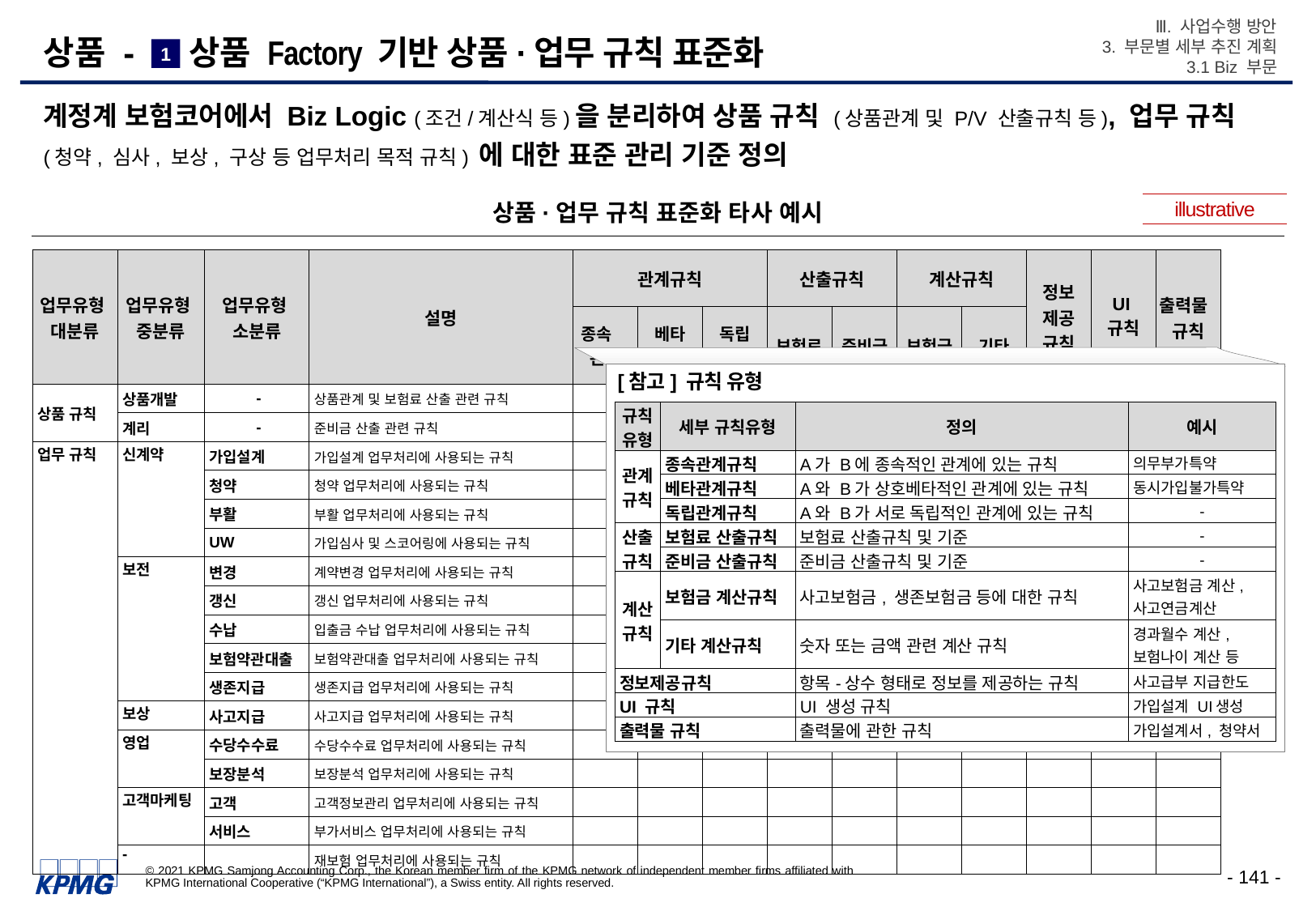

Ⅲ. 사업수행 방안
3. 부문별 세부 추진 계획
3.1 Biz 부문
# 상품 -     상품 Factory 기반 상품·업무 규칙 표준화
1
계정계 보험코어에서 Biz Logic (조건/계산식 등)을 분리하여 상품 규칙 (상품관계 및 P/V 산출규칙 등), 업무 규칙 (청약, 심사, 보상, 구상 등 업무처리 목적 규칙) 에 대한 표준 관리 기준 정의
illustrative
상품·업무 규칙 표준화 타사 예시
| 업무유형 대분류 | 업무유형 중분류 | 업무유형 소분류 | 설명 | 관계규칙 |  |  | 산출규칙 |  | 계산규칙 |  | 정보 제공 규칙 | UI 규칙 | 출력물 규칙 |
| --- | --- | --- | --- | --- | --- | --- | --- | --- | --- | --- | --- | --- | --- |
|  |  |  |  | 종속 관계 | 베타 관계 | 독립 관계 | 보험료 | 준비금 | 보험금 | 기타 |  |  |  |
| 상품 규칙 | 상품개발 | - | 상품관계 및 보험료 산출 관련 규칙 |  |  |  |  |  |  |  |  |  |  |
|  | 계리 | - | 준비금 산출 관련 규칙 |  |  |  |  |  |  |  |  |  |  |
| 업무 규칙 | 신계약 | 가입설계 | 가입설계 업무처리에 사용되는 규칙 |  |  |  |  |  |  |  |  |  |  |
|  |  | 청약 | 청약 업무처리에 사용되는 규칙 |  |  |  |  |  |  |  |  |  |  |
|  |  | 부활 | 부활 업무처리에 사용되는 규칙 |  |  |  |  |  |  |  |  |  |  |
|  |  | UW | 가입심사 및 스코어링에 사용되는 규칙 |  |  |  |  |  |  |  |  |  |  |
|  | 보전 | 변경 | 계약변경 업무처리에 사용되는 규칙 |  |  |  |  |  |  |  |  |  |  |
|  |  | 갱신 | 갱신 업무처리에 사용되는 규칙 |  |  |  |  |  |  |  |  |  |  |
|  |  | 수납 | 입출금 수납 업무처리에 사용되는 규칙 |  |  |  |  |  |  |  |  |  |  |
|  |  | 보험약관대출 | 보험약관대출 업무처리에 사용되는 규칙 |  |  |  |  |  |  |  |  |  |  |
|  |  | 생존지급 | 생존지급 업무처리에 사용되는 규칙 |  |  |  |  |  |  |  |  |  |  |
|  | 보상 | 사고지급 | 사고지급 업무처리에 사용되는 규칙 |  |  |  |  |  |  |  |  |  |  |
|  | 영업 | 수당수수료 | 수당수수료 업무처리에 사용되는 규칙 |  |  |  |  |  |  |  |  |  |  |
|  |  | 보장분석 | 보장분석 업무처리에 사용되는 규칙 |  |  |  |  |  |  |  |  |  |  |
|  | 고객마케팅 | 고객 | 고객정보관리 업무처리에 사용되는 규칙 |  |  |  |  |  |  |  |  |  |  |
|  |  | 서비스 | 부가서비스 업무처리에 사용되는 규칙 |  |  |  |  |  |  |  |  |  |  |
|  | - |  | 재보험 업무처리에 사용되는 규칙 |  |  |  |  |  |  |  |  |  |  |

[참고] 규칙 유형
| 규칙 유형 | 세부 규칙유형 | 정의 | 예시 |
| --- | --- | --- | --- |
| 관계규칙 | 종속관계규칙 | A가 B에 종속적인 관계에 있는 규칙 | 의무부가특약 |
|  | 베타관계규칙 | A와 B가 상호베타적인 관계에 있는 규칙 | 동시가입불가특약 |
|  | 독립관계규칙 | A와 B가 서로 독립적인 관계에 있는 규칙 | - |
| 산출규칙 | 보험료 산출규칙 | 보험료 산출규칙 및 기준 | - |
|  | 준비금 산출규칙 | 준비금 산출규칙 및 기준 | - |
| 계산규칙 | 보험금 계산규칙 | 사고보험금, 생존보험금 등에 대한 규칙 | 사고보험금 계산, 사고연금계산 |
|  | 기타 계산규칙 | 숫자 또는 금액 관련 계산 규칙 | 경과월수 계산, 보험나이 계산 등 |
| 정보제공규칙 |  | 항목-상수 형태로 정보를 제공하는 규칙 | 사고급부 지급한도 |
| UI 규칙 |  | UI 생성 규칙 | 가입설계 UI생성 |
| 출력물 규칙 |  | 출력물에 관한 규칙 | 가입설계서, 청약서 |